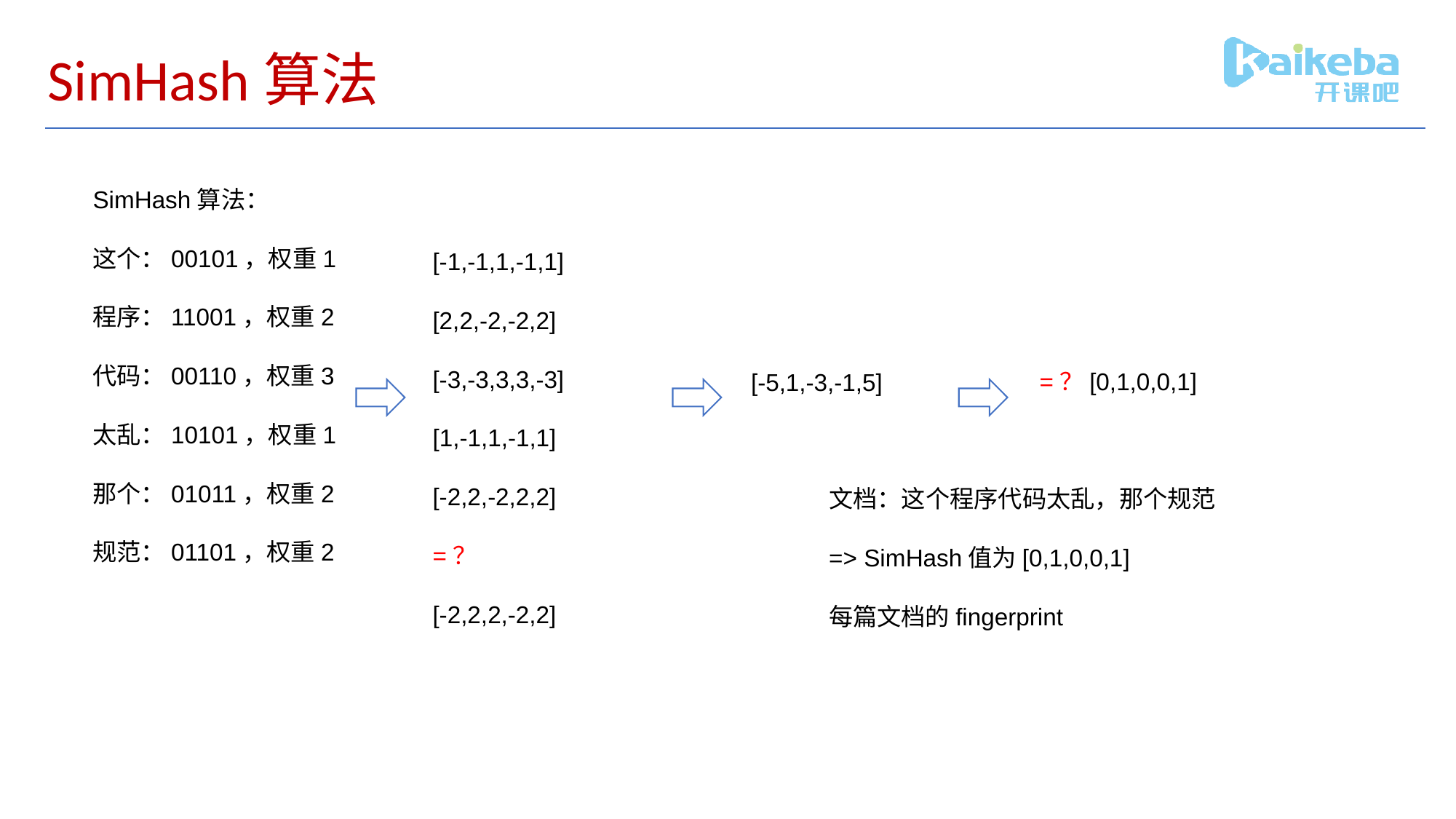

# SimHash算法
SimHash算法：
这个：00101，权重1
程序：11001，权重2
代码：00110，权重3
太乱：10101，权重1
那个：01011，权重2
规范：01101，权重2
[-1,-1,1,-1,1]
[2,2,-2,-2,2]
[-3,-3,3,3,-3]
[1,-1,1,-1,1]
[-2,2,-2,2,2]
=？
[-2,2,2,-2,2]

=？[0,1,0,0,1]

[-5,1,-3,-1,5]

文档：这个程序代码太乱，那个规范
=> SimHash值为[0,1,0,0,1]
每篇文档的fingerprint